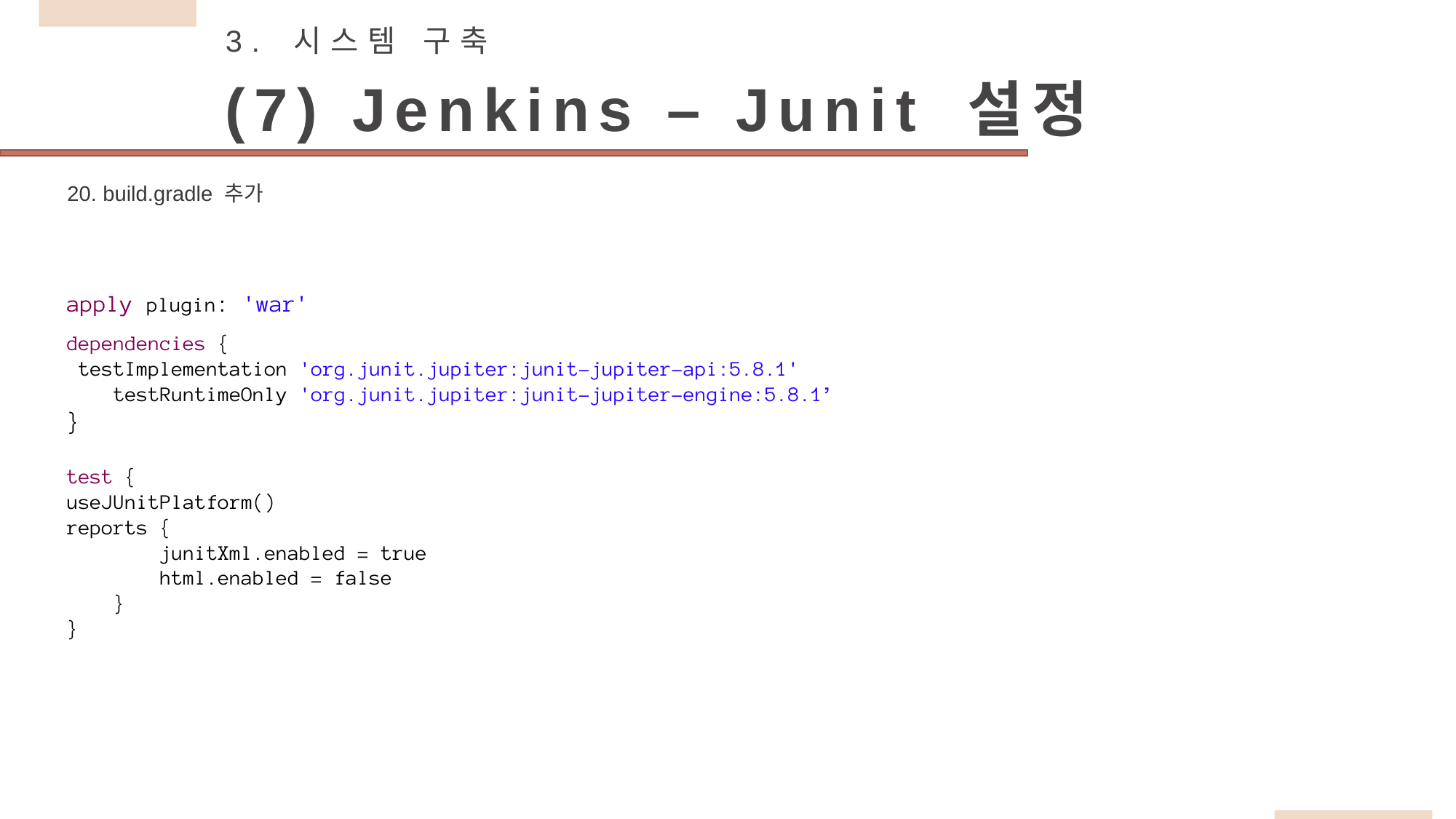

3. 시스템 구축
(7) Jenkins – Junit 설정

20. build.gradle 추가
apply plugin: 'war'
dependencies {
 testImplementation 'org.junit.jupiter:junit-jupiter-api:5.8.1'
    testRuntimeOnly 'org.junit.jupiter:junit-jupiter-engine:5.8.1’
}
test {
useJUnitPlatform()
reports {
        junitXml.enabled = true
        html.enabled = false
    }
}